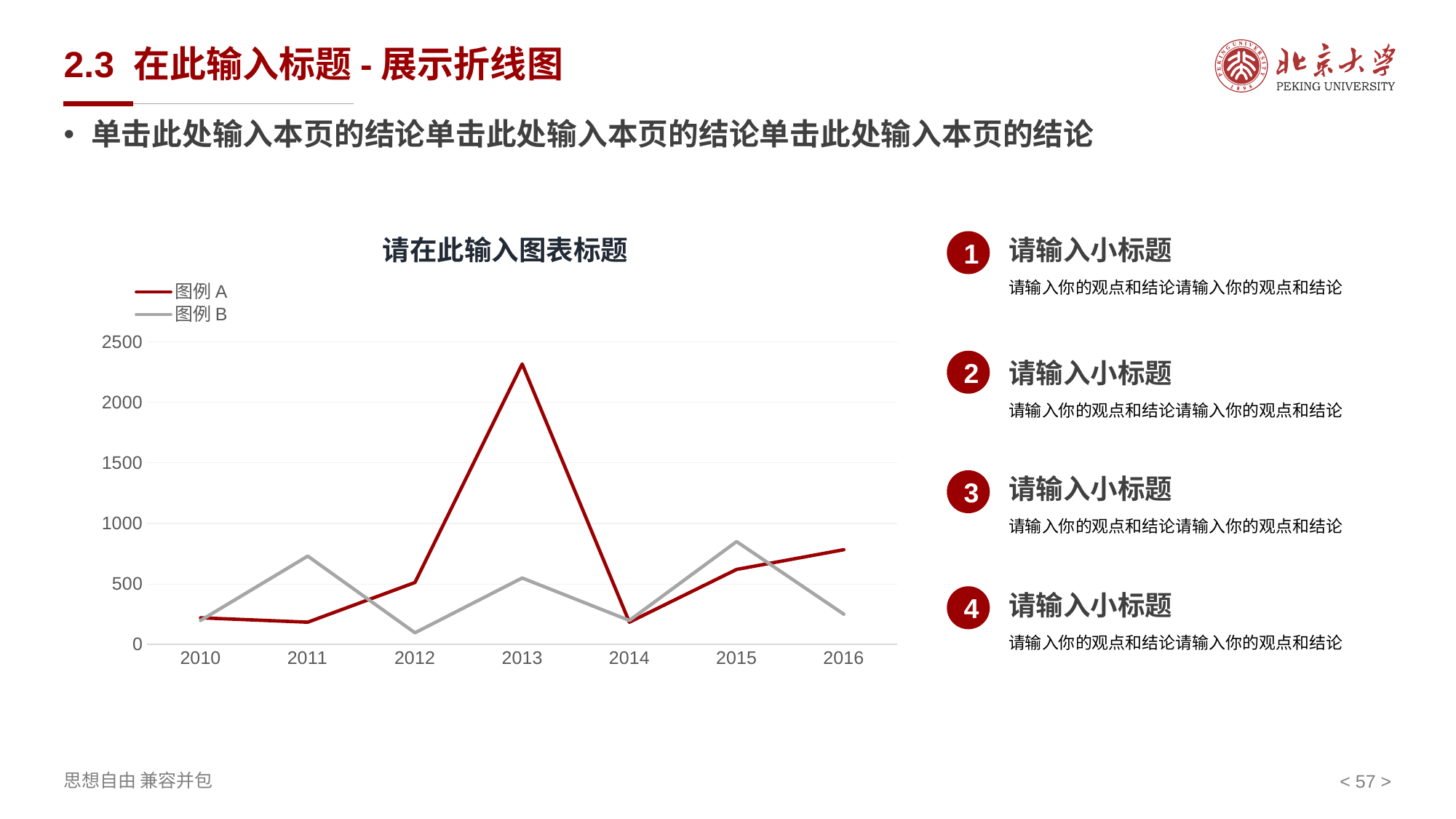

# 2.3 在此输入标题-展示折线图
单击此处输入本页的结论单击此处输入本页的结论单击此处输入本页的结论
请在此输入图表标题
请输入小标题
1

### Chart

| Category | 图例A | 图例B |
|---|---|---|
| 2010 | 220.0 | 198.0 |
| 2011 | 184.0 | 730.0 |
| 2012 | 512.0 | 96.0 |
| 2013 | 2318.0 | 549.0 |
| 2014 | 184.0 | 198.0 |
| 2015 | 620.0 | 850.0 |
| 2016 | 783.0 | 250.0 |
请输入你的观点和结论请输入你的观点和结论
请输入小标题
2
请输入你的观点和结论请输入你的观点和结论
请输入小标题
3
请输入你的观点和结论请输入你的观点和结论
请输入小标题
4
请输入你的观点和结论请输入你的观点和结论
< 57 >